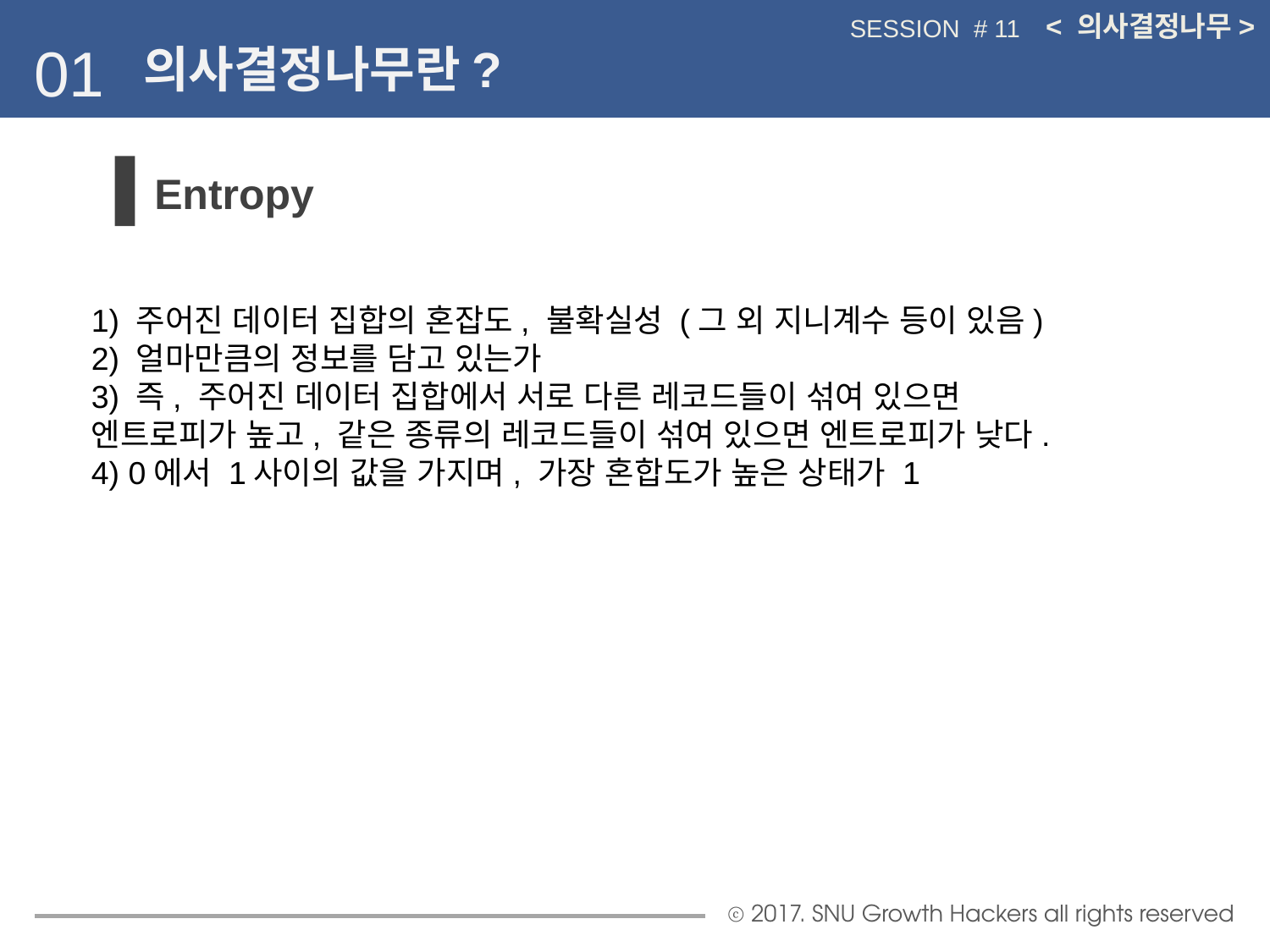

< 의사결정나무>
SESSION  # 11
01
의사결정나무란?

Entropy
1) 주어진 데이터 집합의 혼잡도, 불확실성 (그 외 지니계수 등이 있음)
2) 얼마만큼의 정보를 담고 있는가
3) 즉, 주어진 데이터 집합에서 서로 다른 레코드들이 섞여 있으면
엔트로피가 높고, 같은 종류의 레코드들이 섞여 있으면 엔트로피가 낮다.
4) 0에서 1사이의 값을 가지며, 가장 혼합도가 높은 상태가 1

ⓒ 2017. SNU Growth Hackers all rights reserved